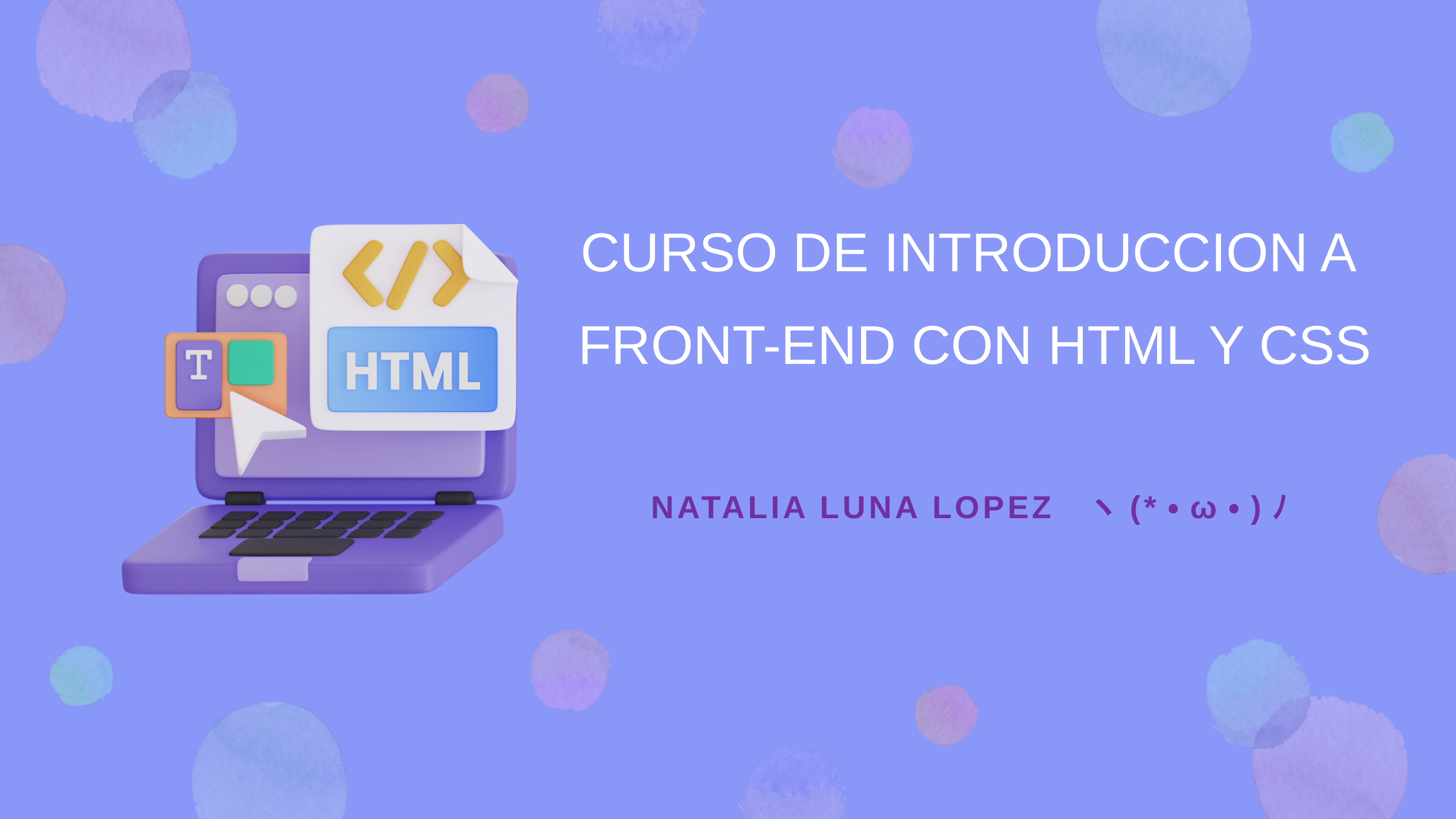

CURSO DE INTRODUCCION A  FRONT-END CON HTML Y CSS

NATALIA LUNA LOPEZ  ヽ(*・ω・)ﾉ